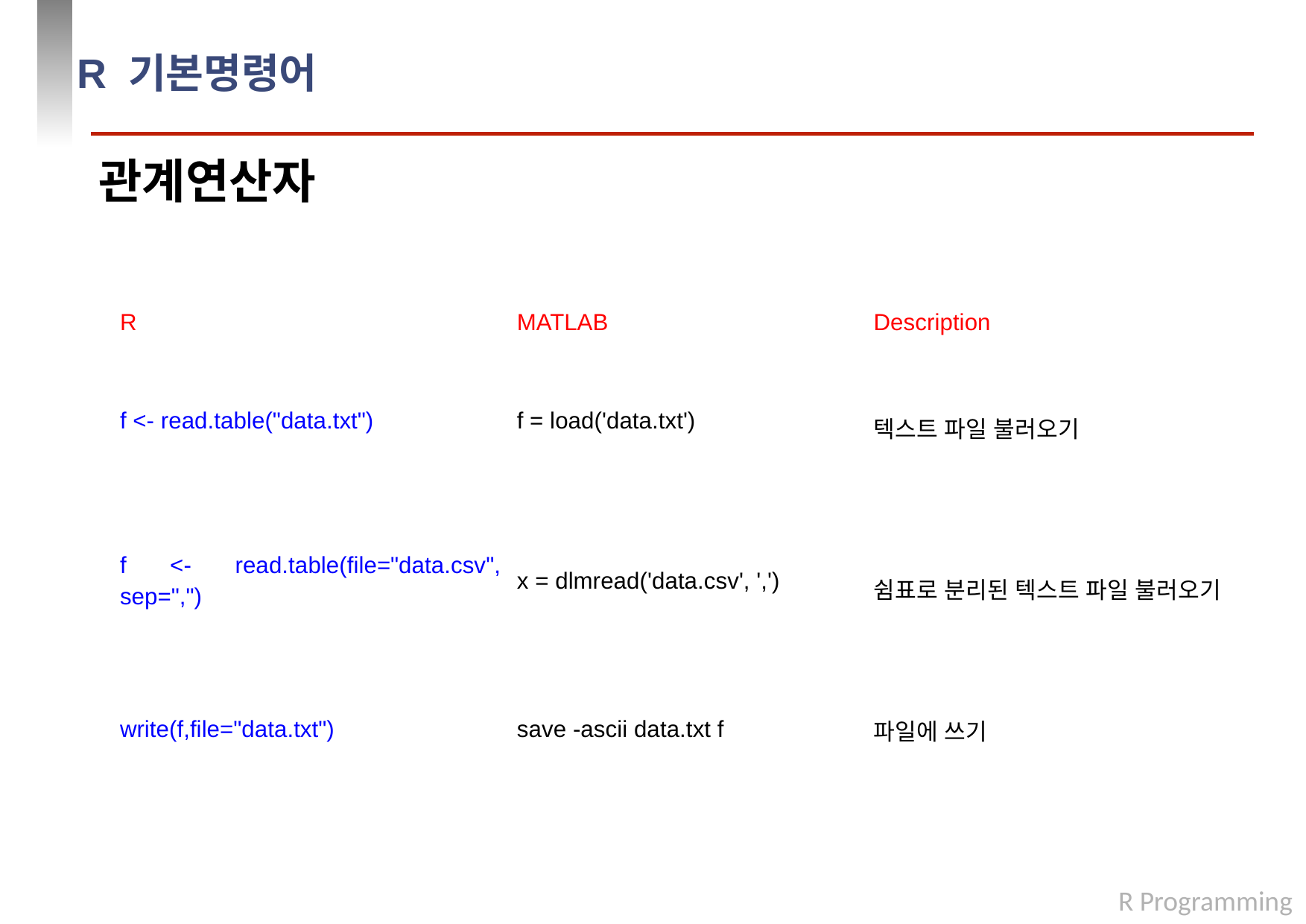

# R 기본명령어
관계연산자

| R | MATLAB | Description |
| --- | --- | --- |
| f <- read.table("data.txt") | f = load('data.txt') | 텍스트 파일 불러오기 |
| f <- read.table(file="data.csv", sep=",") | x = dlmread('data.csv', ',') | 쉼표로 분리된 텍스트 파일 불러오기 |
| write(f,file="data.txt") | save -ascii data.txt f | 파일에 쓰기 |
R Programming